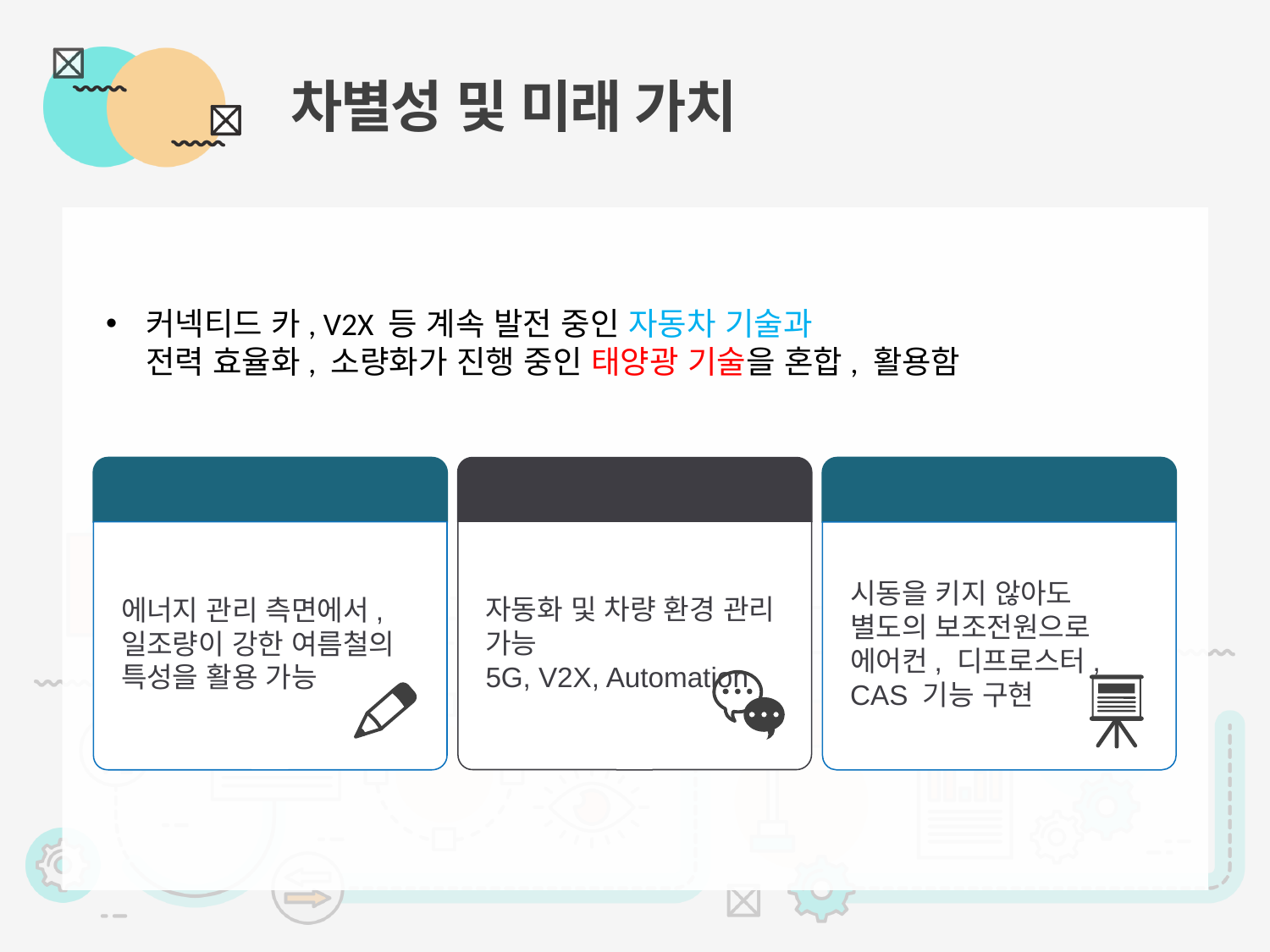

# 차별성 및 미래 가치
커넥티드 카, V2X 등 계속 발전 중인 자동차 기술과
전력 효율화, 소량화가 진행 중인 태양광 기술을 혼합, 활용함
최적화된 미래 기술
태양광 기술 활용
편의성
자동화 및 차량 환경 관리 가능
5G, V2X, Automation
에너지 관리 측면에서,
일조량이 강한 여름철의 특성을 활용 가능
시동을 키지 않아도 별도의 보조전원으로 에어컨, 디프로스터, CAS 기능 구현